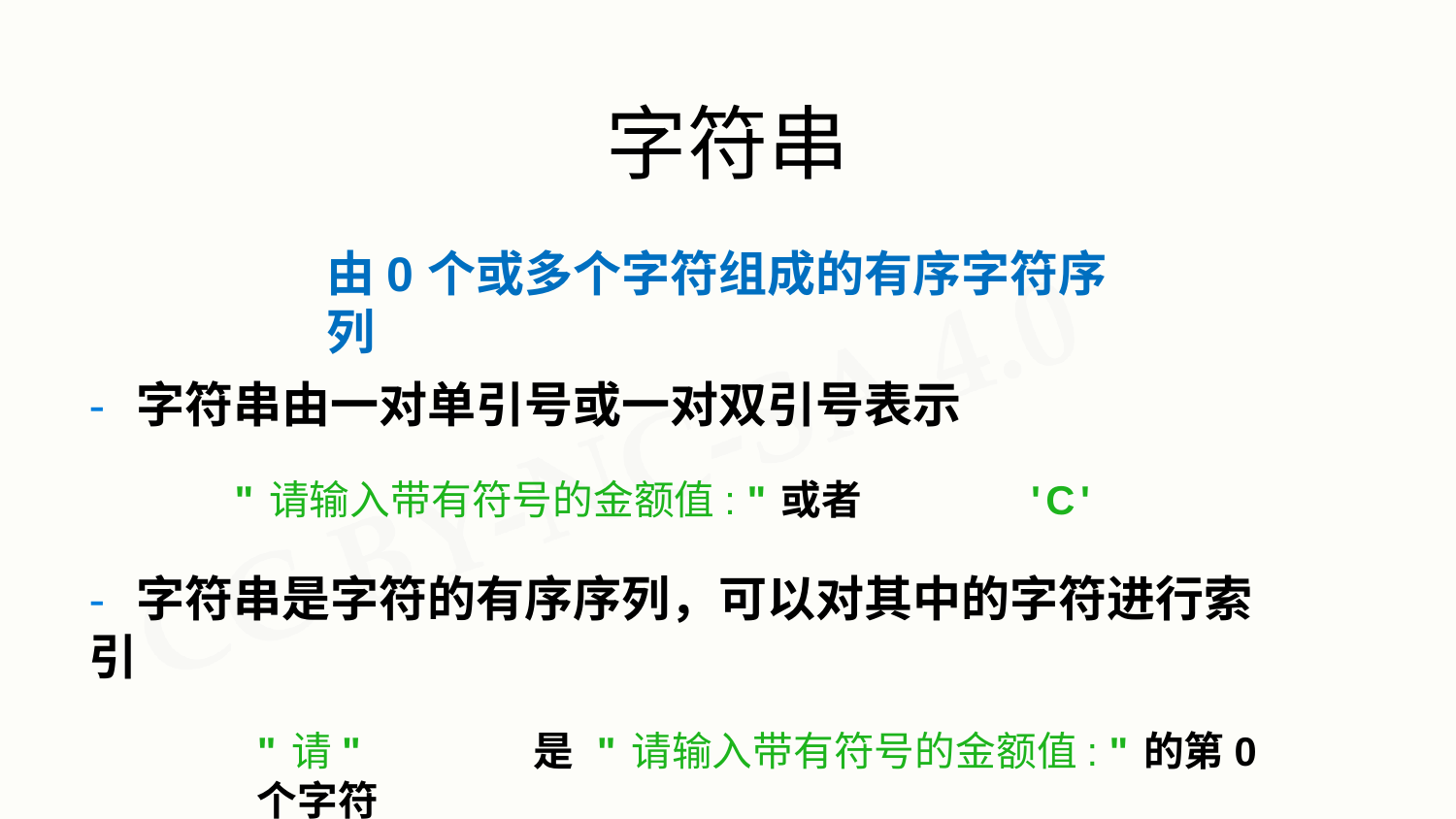

字符串
# 由0个或多个字符组成的有序字符序列

- 字符串由一对单引号或一对双引号表示
"请输入带有符号的金额值: "或者	'C'

- 字符串是字符的有序序列，可以对其中的字符进行索引
"请"	是	"请输入带有符号的金额值: "的第0个字符